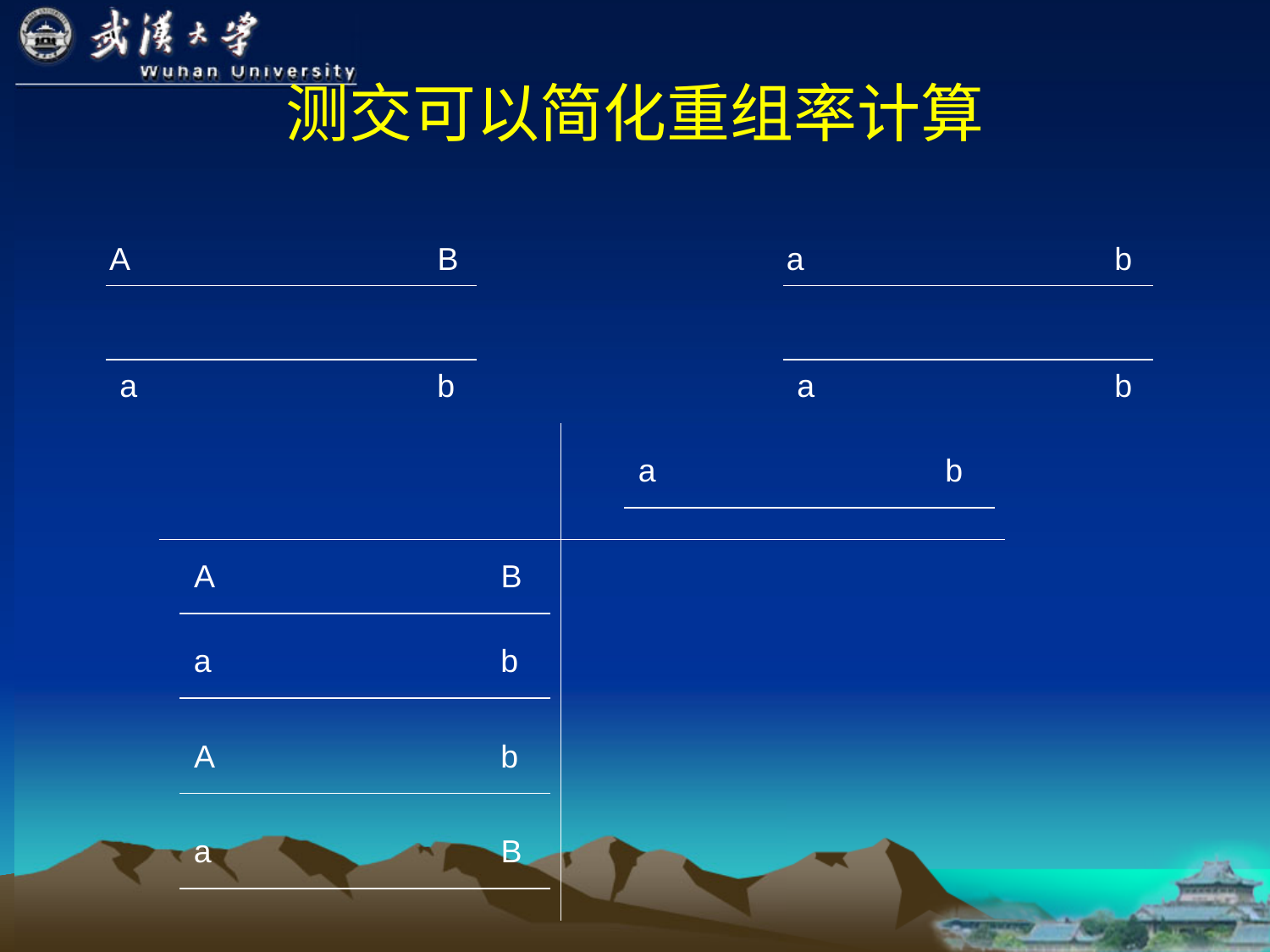

# 测交可以简化重组率计算
A
B
a
b
a
b
a
b
a
b
A
B
a
b
A
b
a
B